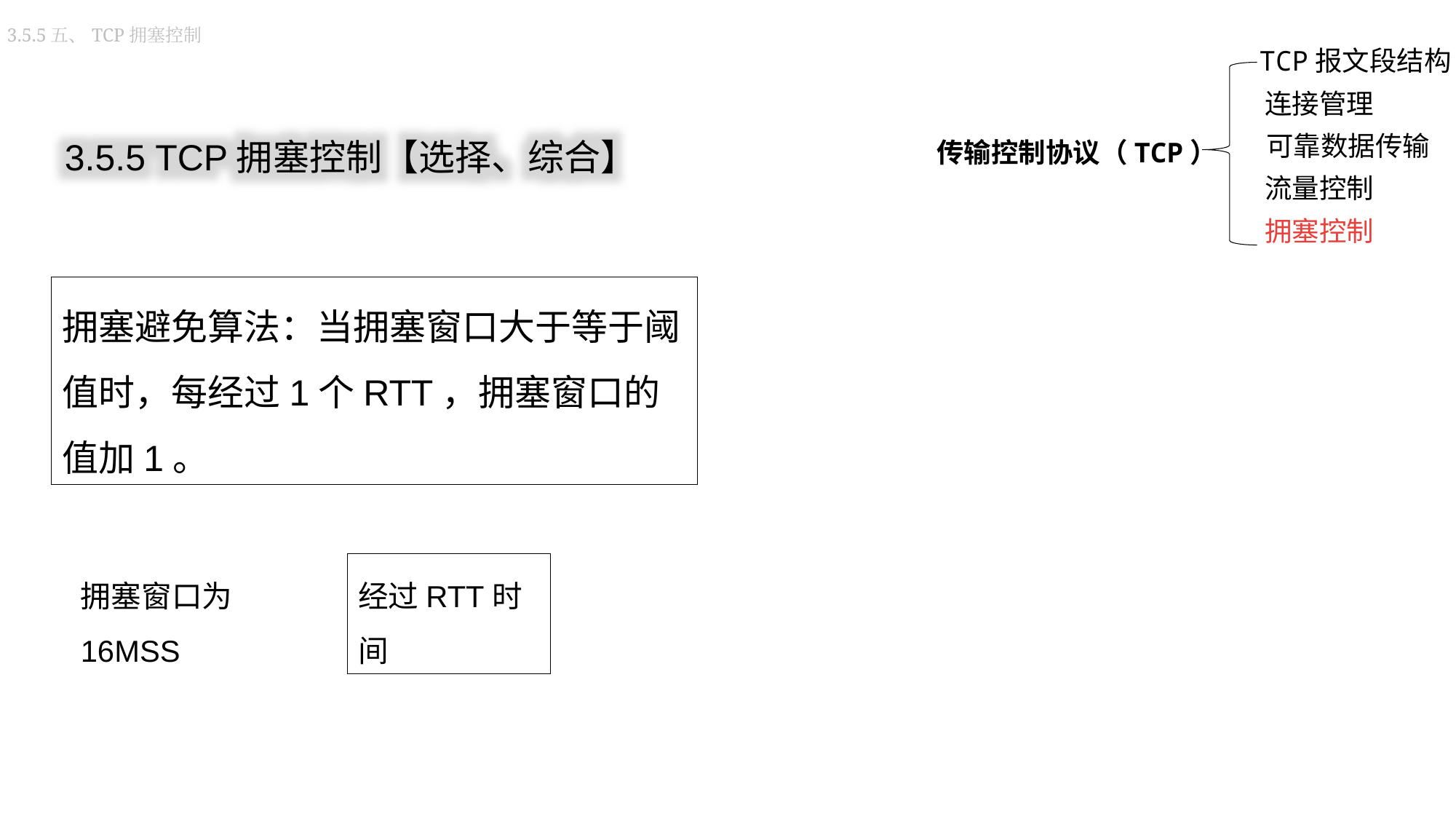

3.5.5五、TCP拥塞控制
TCP报文段结构

连接管理
传输控制协议（TCP）
可靠数据传输
流量控制
拥塞控制
3.5.5 TCP拥塞控制【选择、综合】
拥塞避免算法：当拥塞窗口大于等于阈值时，每经过1个RTT，拥塞窗口的值加1。
拥塞窗口为16MSS
经过RTT时间